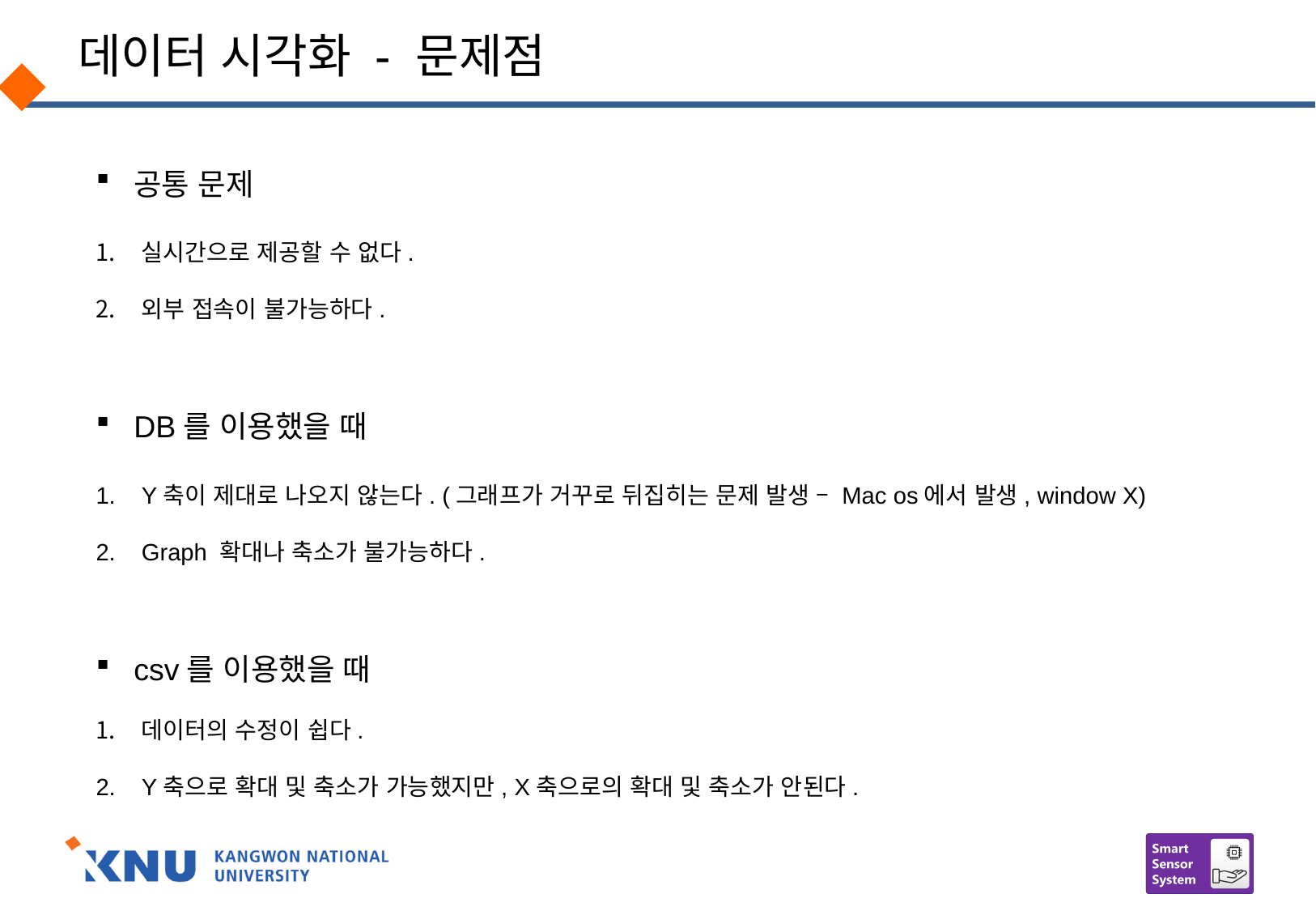

# 데이터 시각화 - 문제점
공통 문제

실시간으로 제공할 수 없다.

외부 접속이 불가능하다.

DB를 이용했을 때

Y축이 제대로 나오지 않는다. (그래프가 거꾸로 뒤집히는 문제 발생 – Mac os에서 발생, window X)

Graph 확대나 축소가 불가능하다.

csv를 이용했을 때

데이터의 수정이 쉽다.

Y축으로 확대 및 축소가 가능했지만, X축으로의 확대 및 축소가 안된다.